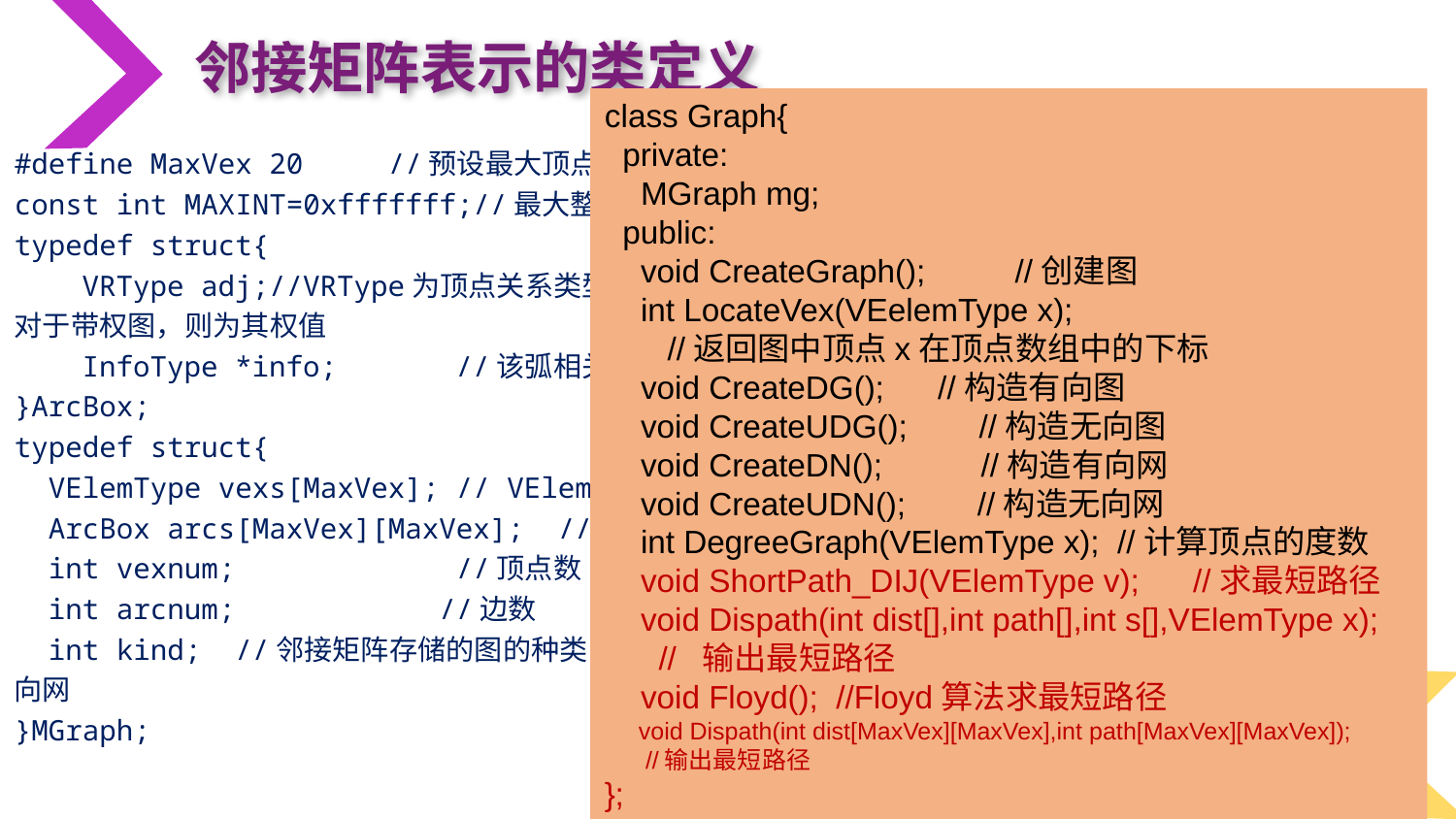

邻接矩阵表示的类定义
class Graph{
  private:
    MGraph mg;
  public:
    void CreateGraph();          //创建图
    int LocateVex(VEelemType x);
       //返回图中顶点x在顶点数组中的下标
    void CreateDG();      //构造有向图
    void CreateUDG();        //构造无向图
    void CreateDN();           //构造有向网
    void CreateUDN();        //构造无向网
    int DegreeGraph(VElemType x);  //计算顶点的度数
    void ShortPath_DIJ(VElemType v);      //求最短路径
    void Dispath(int dist[],int path[],int s[],VElemType x);
      //  输出最短路径
    void Floyd();  //Floyd算法求最短路径
     void Dispath(int dist[MaxVex][MaxVex],int path[MaxVex][MaxVex]);
      //输出最短路径
};

#define MaxVex 20     //预设最大顶点数
const int MAXINT=0xfffffff;//最大整数，表示无穷大
typedef struct{
    VRType adj;//VRType为顶点关系类型，对无权图值为0或1，表示相邻与否；对于带权图，则为其权值
    InfoType *info;       //该弧相关信息指针
}ArcBox;
typedef struct{
  VElemType vexs[MaxVex]; // VElemType为顶点信息类型
  ArcBox arcs[MaxVex][MaxVex];  //邻接矩阵，即边表
  int vexnum;             //顶点数
  int arcnum;            //边数
  int kind;  //邻接矩阵存储的图的种类1:有向图 2:无向图 3：有向网 4：无向网
}MGraph;